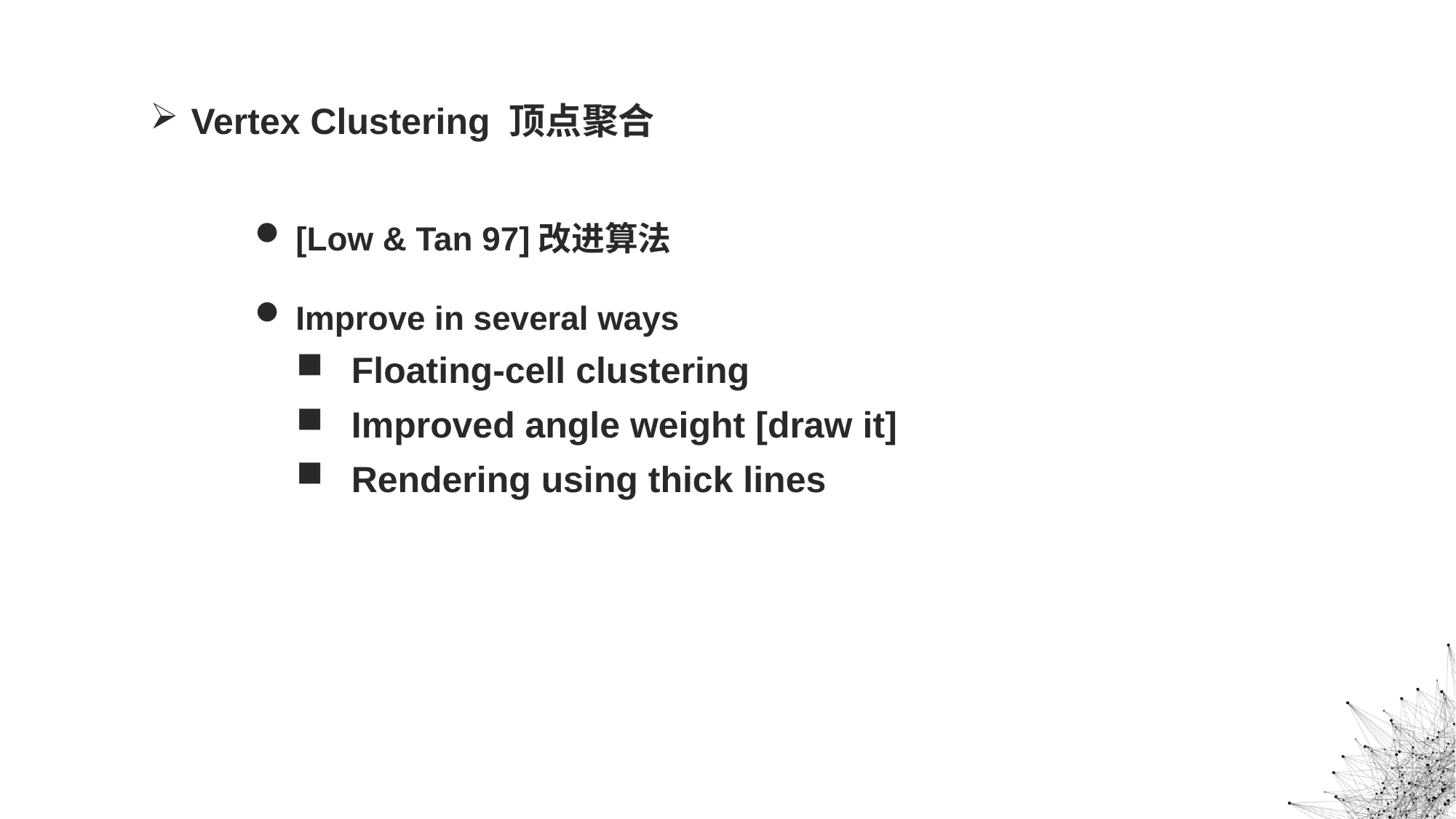

# Vertex Clustering 顶点聚合
[Low & Tan 97]改进算法
Improve in several ways
Floating-cell clustering
Improved angle weight [draw it]
Rendering using thick lines